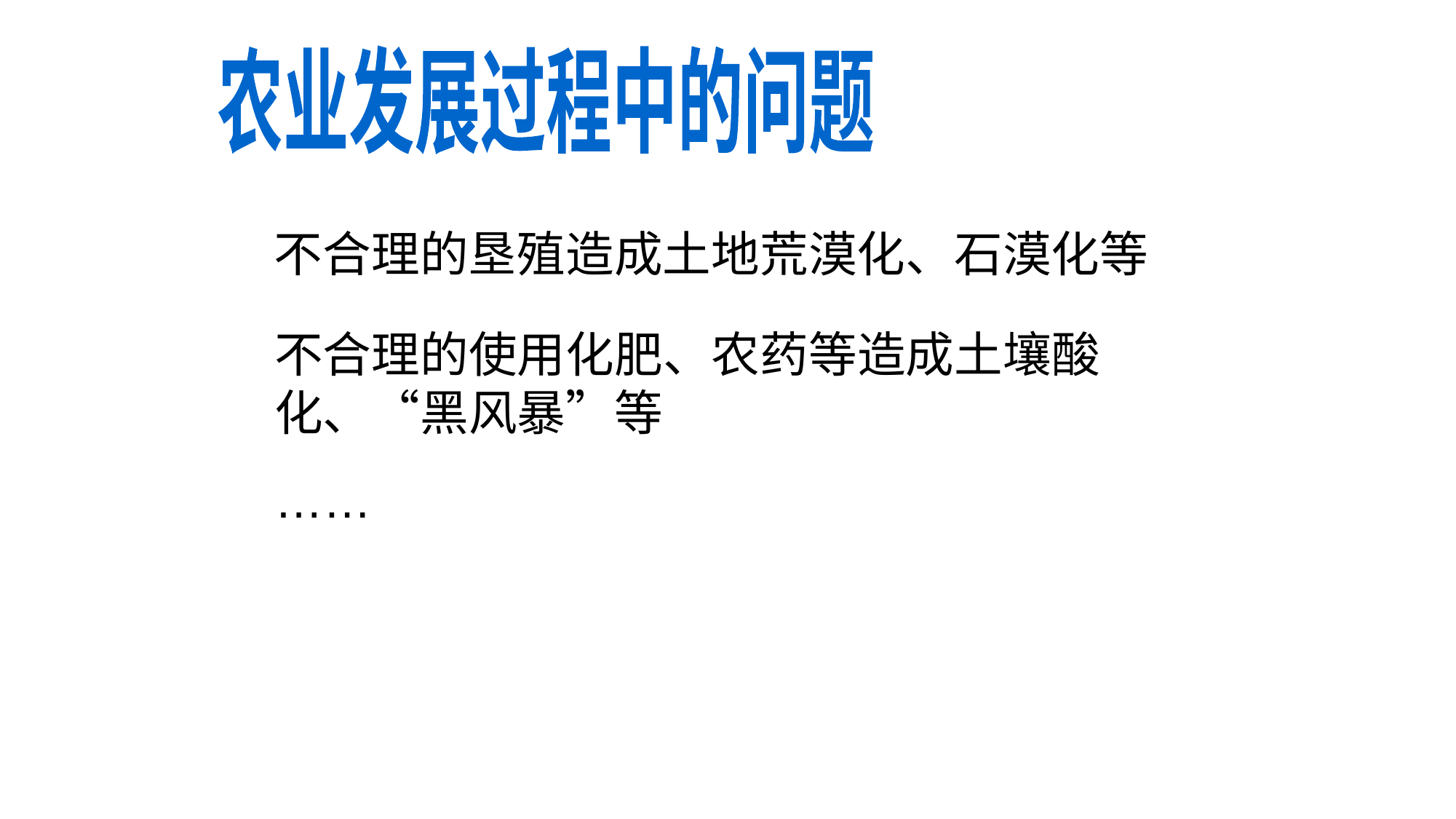

农业发展过程中的问题
不合理的垦殖造成土地荒漠化、石漠化等
不合理的使用化肥、农药等造成土壤酸化、“黑风暴”等
……